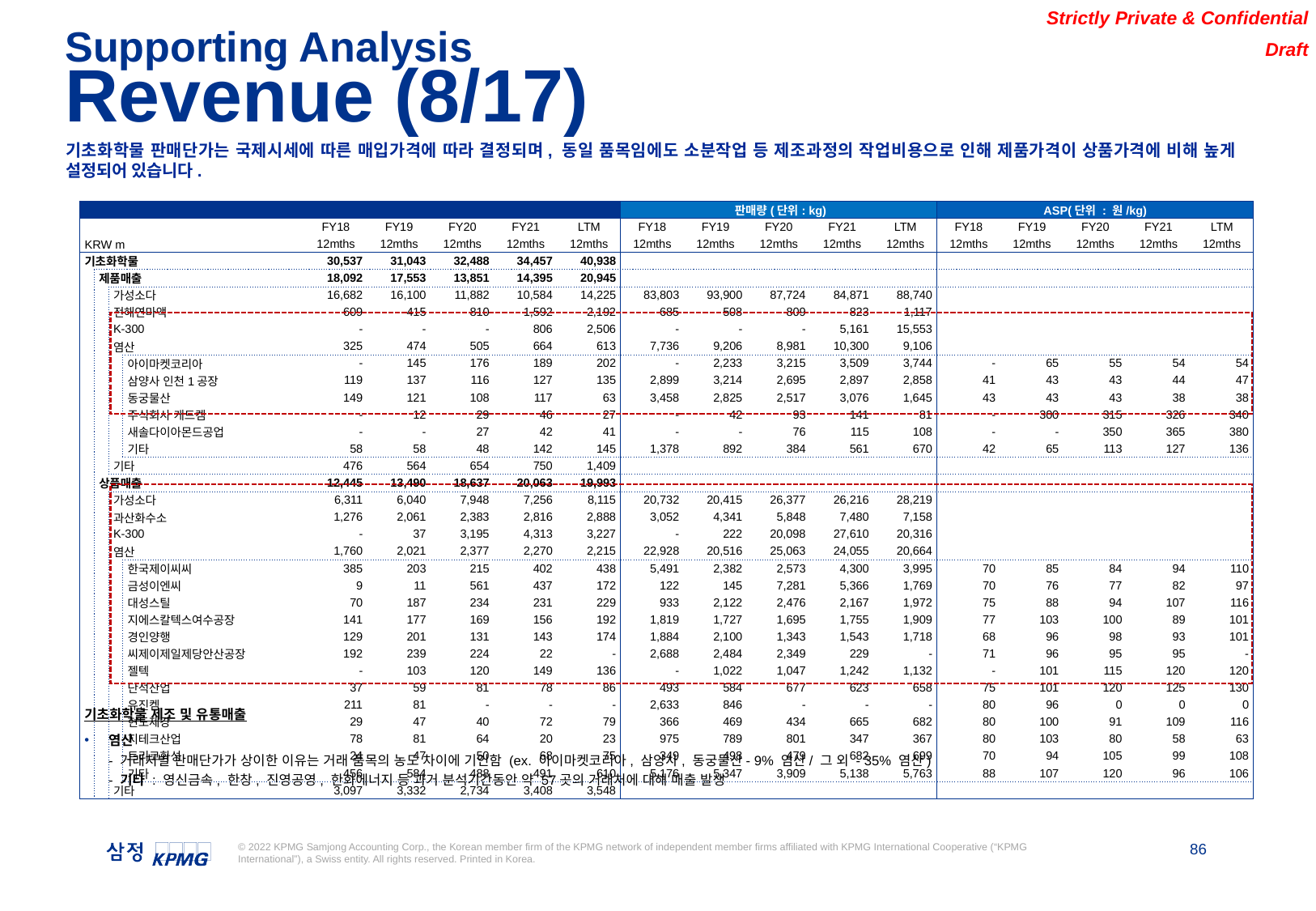

Supporting Analysis
Revenue (8/17)
기초화학물 판매단가는 국제시세에 따른 매입가격에 따라 결정되며, 동일 품목임에도 소분작업 등 제조과정의 작업비용으로 인해 제품가격이 상품가격에 비해 높게 설정되어 있습니다.
|  |  |  |  |  |  |  |  |  |  | 판매량(단위: kg) |  |  |  |  | ASP(단위 : 원/kg) |  |  |  |  |
| --- | --- | --- | --- | --- | --- | --- | --- | --- | --- | --- | --- | --- | --- | --- | --- | --- | --- | --- | --- |
|  |  |  |  |  | FY18 | FY19 | FY20 | FY21 | LTM | FY18 | FY19 | FY20 | FY21 | LTM | FY18 | FY19 | FY20 | FY21 | LTM |
| KRW m |  |  |  |  | 12mths | 12mths | 12mths | 12mths | 12mths | 12mths | 12mths | 12mths | 12mths | 12mths | 12mths | 12mths | 12mths | 12mths | 12mths |
| 기초화학물 |  |  |  |  | 30,537 | 31,043 | 32,488 | 34,457 | 40,938 |  |  |  |  |  |  |  |  |  |  |
|  | 제품매출 |  |  |  | 18,092 | 17,553 | 13,851 | 14,395 | 20,945 |  |  |  |  |  |  |  |  |  |  |
|  |  | 가성소다 |  |  | 16,682 | 16,100 | 11,882 | 10,584 | 14,225 | 83,803 | 93,900 | 87,724 | 84,871 | 88,740 |  |  |  |  |  |
|  |  | 전해연마액 |  |  | 609 | 415 | 810 | 1,592 | 2,192 | 685 | 508 | 809 | 823 | 1,117 |  |  |  |  |  |
|  |  | K-300 |  |  | - | - | - | 806 | 2,506 | - | - | - | 5,161 | 15,553 |  |  |  |  |  |
|  |  | 염산 |  |  | 325 | 474 | 505 | 664 | 613 | 7,736 | 9,206 | 8,981 | 10,300 | 9,106 |  |  |  |  |  |
|  |  |  | 아이마켓코리아 | (주)아이마켓코리아 | - | 145 | 176 | 189 | 202 | - | 2,233 | 3,215 | 3,509 | 3,744 | - | 65 | 55 | 54 | 54 |
|  |  |  | 삼양사 인천1공장 | (주)삼양사 인천1공장 | 119 | 137 | 116 | 127 | 135 | 2,899 | 3,214 | 2,695 | 2,897 | 2,858 | 41 | 43 | 43 | 44 | 47 |
|  |  |  | 동궁물산 | (주)동궁물산 | 149 | 121 | 108 | 117 | 63 | 3,458 | 2,825 | 2,517 | 3,076 | 1,645 | 43 | 43 | 43 | 38 | 38 |
|  |  |  | 주식회사 케드켐 | 주식회사 케드켐 | - | 12 | 29 | 46 | 27 | - | 42 | 93 | 141 | 81 | - | 300 | 315 | 326 | 340 |
|  |  |  | 새솔다이아몬드공업 | 새솔다이아몬드공업(주) | - | - | 27 | 42 | 41 | - | - | 76 | 115 | 108 | - | - | 350 | 365 | 380 |
|  |  |  | 기타 | 기타 | 58 | 58 | 48 | 142 | 145 | 1,378 | 892 | 384 | 561 | 670 | 42 | 65 | 113 | 127 | 136 |
|  |  | 기타 |  |  | 476 | 564 | 654 | 750 | 1,409 |  |  |  |  |  |  |  |  |  |  |
|  | 상품매출 |  |  |  | 12,445 | 13,490 | 18,637 | 20,063 | 19,993 |  |  |  |  |  |  |  |  |  |  |
|  |  | 가성소다 |  |  | 6,311 | 6,040 | 7,948 | 7,256 | 8,115 | 20,732 | 20,415 | 26,377 | 26,216 | 28,219 |  |  |  |  |  |
|  |  | 과산화수소 |  |  | 1,276 | 2,061 | 2,383 | 2,816 | 2,888 | 3,052 | 4,341 | 5,848 | 7,480 | 7,158 |  |  |  |  |  |
|  |  | K-300 |  |  | - | 37 | 3,195 | 4,313 | 3,227 | - | 222 | 20,098 | 27,610 | 20,316 |  |  |  |  |  |
|  |  | 염산 |  |  | 1,760 | 2,021 | 2,377 | 2,270 | 2,215 | 22,928 | 20,516 | 25,063 | 24,055 | 20,664 |  |  |  |  |  |
|  |  |  | 한국제이씨씨 | 한국제이씨씨(주) | 385 | 203 | 215 | 402 | 438 | 5,491 | 2,382 | 2,573 | 4,300 | 3,995 | 70 | 85 | 84 | 94 | 110 |
|  |  |  | 금성이엔씨 | 금성이엔씨(주) | 9 | 11 | 561 | 437 | 172 | 122 | 145 | 7,281 | 5,366 | 1,769 | 70 | 76 | 77 | 82 | 97 |
|  |  |  | 대성스틸 | 대성스틸(주) | 70 | 187 | 234 | 231 | 229 | 933 | 2,122 | 2,476 | 2,167 | 1,972 | 75 | 88 | 94 | 107 | 116 |
|  |  |  | 지에스칼텍스여수공장 | 지에스칼텍스(주)여수공장 | 141 | 177 | 169 | 156 | 192 | 1,819 | 1,727 | 1,695 | 1,755 | 1,909 | 77 | 103 | 100 | 89 | 101 |
|  |  |  | 경인양행 | (주)경인양행 | 129 | 201 | 131 | 143 | 174 | 1,884 | 2,100 | 1,343 | 1,543 | 1,718 | 68 | 96 | 98 | 93 | 101 |
|  |  |  | 씨제이제일제당안산공장 | 씨제이제일제당(주)안산공장 | 192 | 239 | 224 | 22 | - | 2,688 | 2,484 | 2,349 | 229 | - | 71 | 96 | 95 | 95 | - |
|  |  |  | 젤텍 | (주)젤텍 | - | 103 | 120 | 149 | 136 | - | 1,022 | 1,047 | 1,242 | 1,132 | - | 101 | 115 | 120 | 120 |
|  |  |  | 단석산업 | (주)단석산업 | 37 | 59 | 81 | 78 | 86 | 493 | 584 | 677 | 623 | 658 | 75 | 101 | 120 | 125 | 130 |
|  |  |  | 유진켐 | (주)유진켐 | 211 | 81 | - | - | - | 2,633 | 846 | - | - | - | 80 | 96 | 0 | 0 | 0 |
|  |  |  | 현도제강 | 현도제강(주) | 29 | 47 | 40 | 72 | 79 | 366 | 469 | 434 | 665 | 682 | 80 | 100 | 91 | 109 | 116 |
|  |  |  | 지테크산업 | 지테크산업(주) | 78 | 81 | 64 | 20 | 23 | 975 | 789 | 801 | 347 | 367 | 80 | 103 | 80 | 58 | 63 |
|  |  |  | 트리코화성 | 트리코화성(주) | 24 | 47 | 50 | 68 | 75 | 349 | 498 | 479 | 682 | 699 | 70 | 94 | 105 | 99 | 108 |
|  |  |  | 기타 | 기타 | 456 | 584 | 488 | 491 | 610 | 5,176 | 5,347 | 3,909 | 5,138 | 5,763 | 88 | 107 | 120 | 96 | 106 |
|  |  | 기타 |  |  | 3,097 | 3,332 | 2,734 | 3,408 | 3,548 |  |  |  |  |  |  |  |  |  |  |

기초화학물 제조 및 유통매출
염산
- 거래처별 판매단가가 상이한 이유는 거래 품목의 농도 차이에 기인함 (ex. 아이마켓코리아, 삼양사, 동궁물산- 9% 염산/ 그 외 - 35% 염산)
- 기타 : 영신금속, 한창, 진영공영, 한화에너지 등 과거 분석기간동안 약 57곳의 거래처에 대해 매출 발생